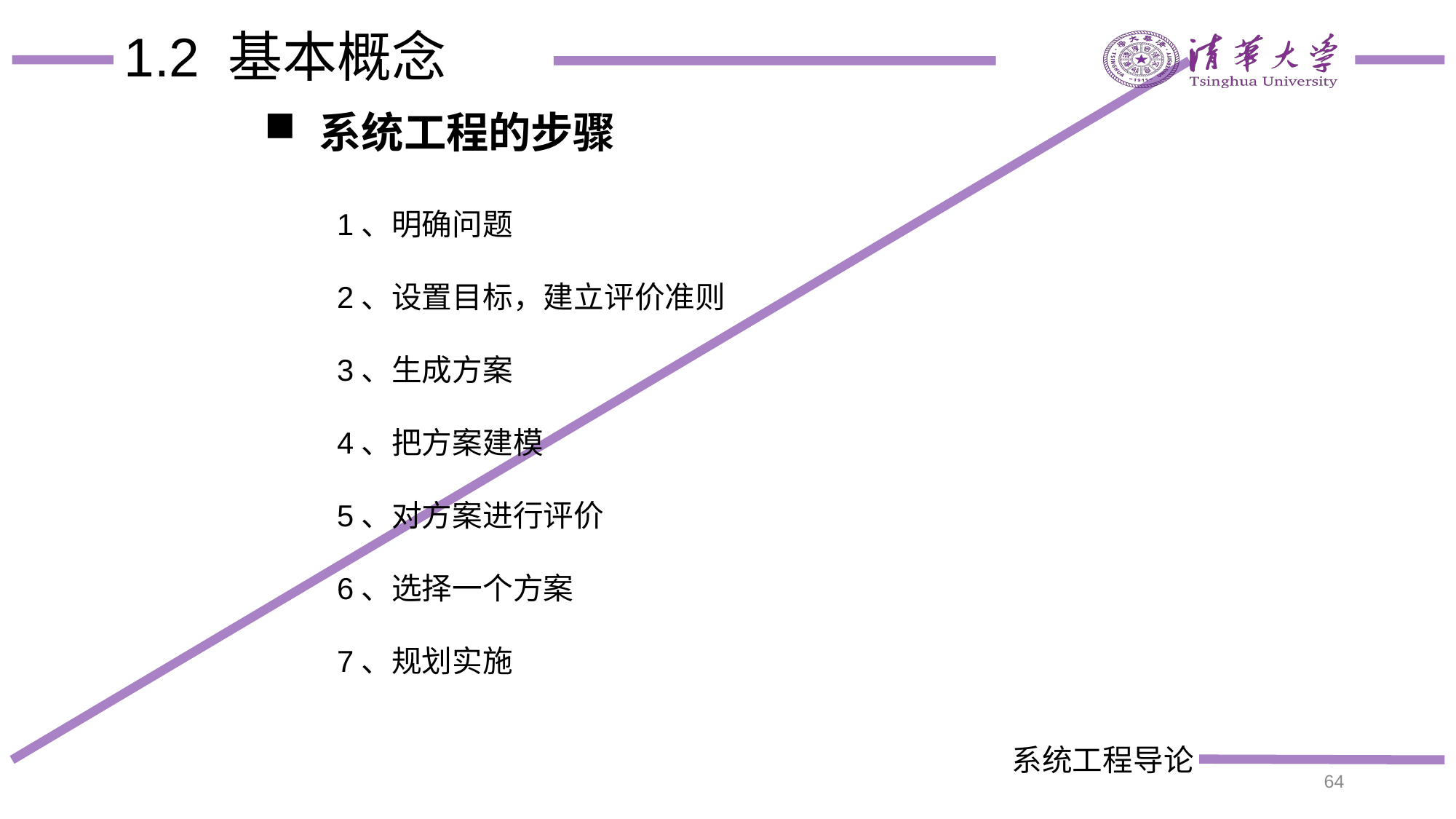

# 1.2 基本概念
系统工程的步骤
1、明确问题
2、设置目标，建立评价准则
3、生成方案
4、把方案建模
5、对方案进行评价
6、选择一个方案
7、规划实施
64